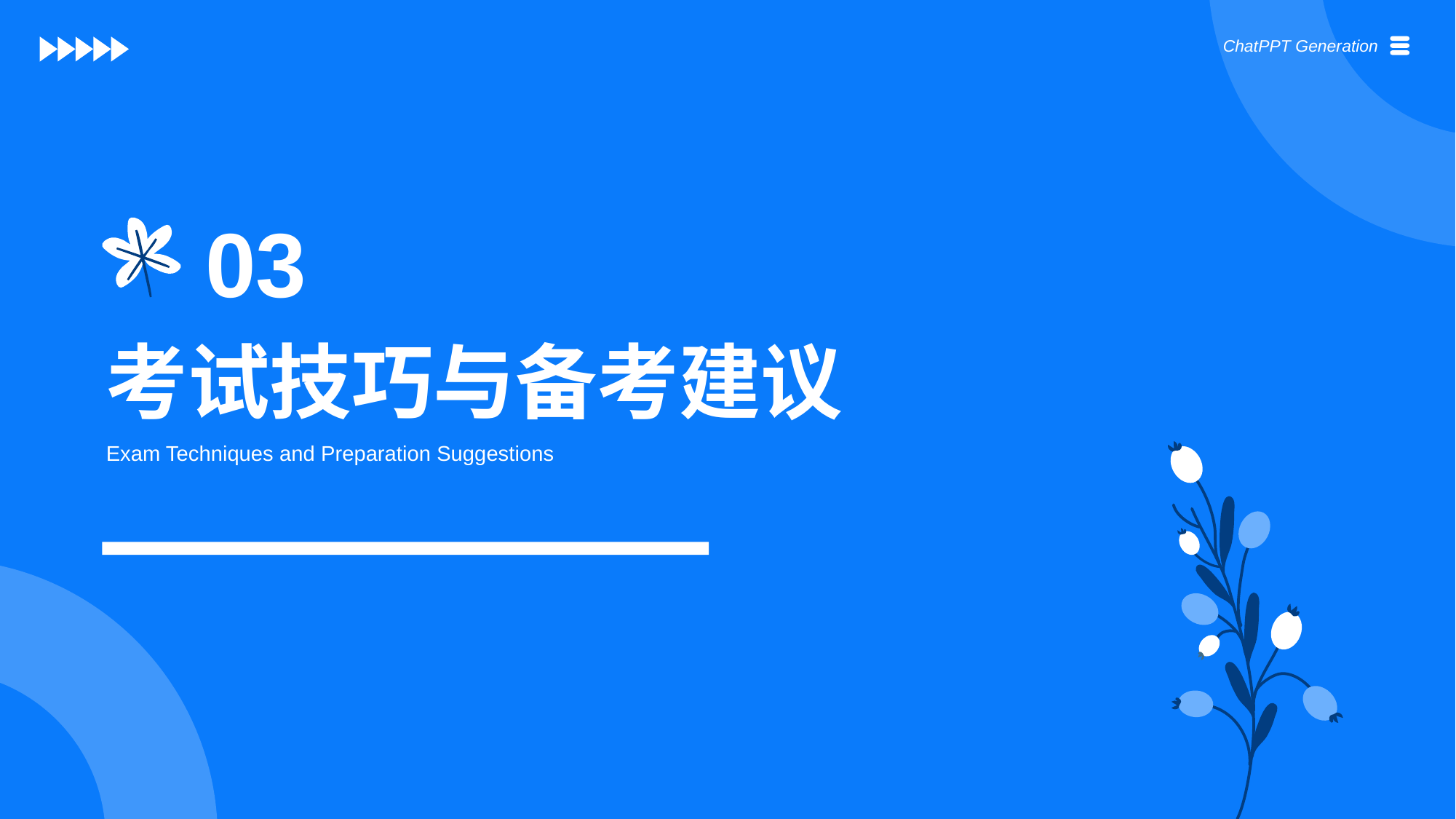

ChatPPT Generation

03

考试技巧与备考建议
Exam Techniques and Preparation Suggestions